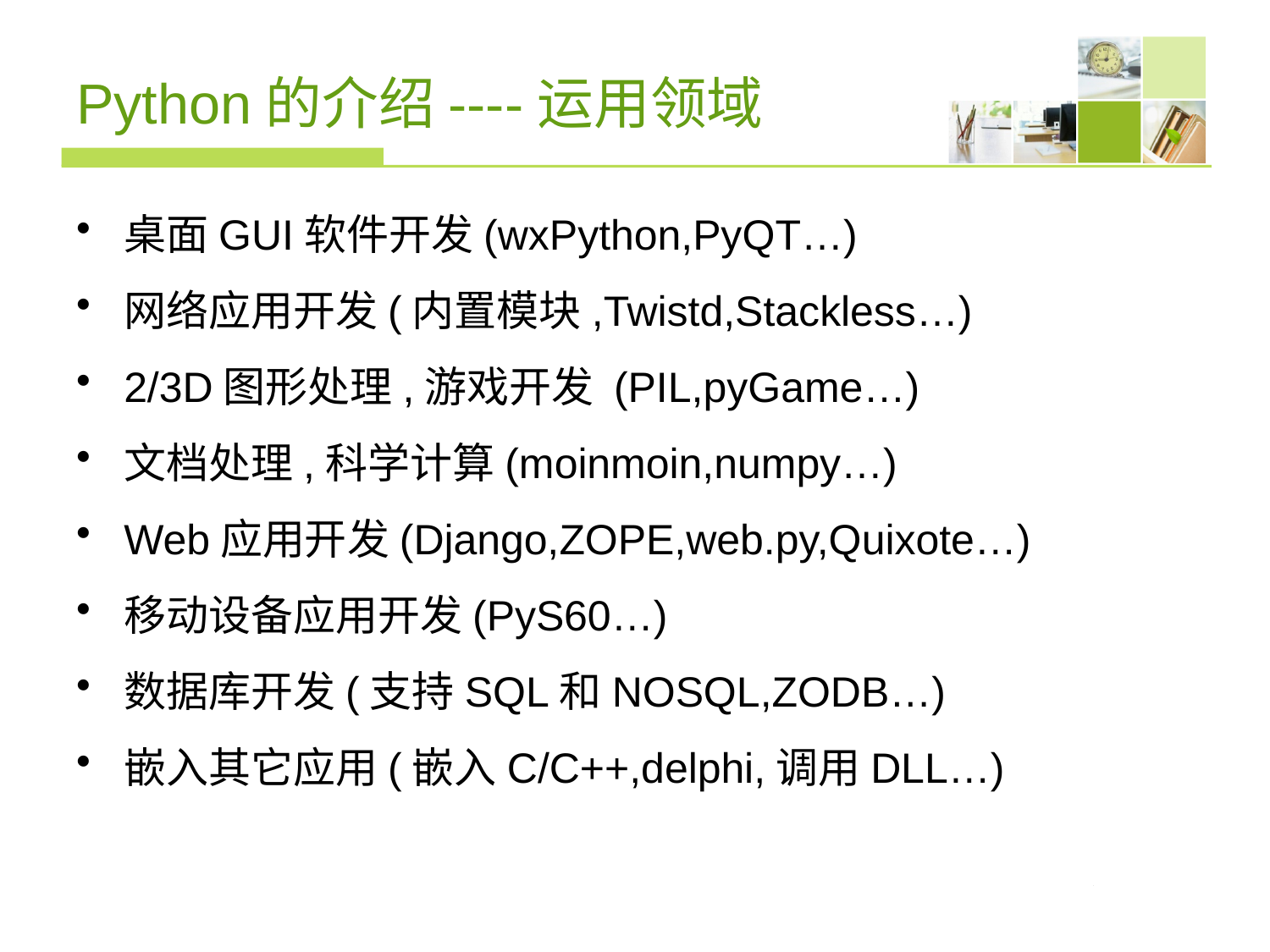

# Python的介绍----运用领域
桌面GUI软件开发(wxPython,PyQT…)
网络应用开发(内置模块,Twistd,Stackless…)
2/3D图形处理,游戏开发 (PIL,pyGame…)
文档处理,科学计算(moinmoin,numpy…)
Web应用开发(Django,ZOPE,web.py,Quixote…)
移动设备应用开发(PyS60…)
数据库开发(支持SQL和NOSQL,ZODB…)
嵌入其它应用(嵌入C/C++,delphi,调用DLL…)